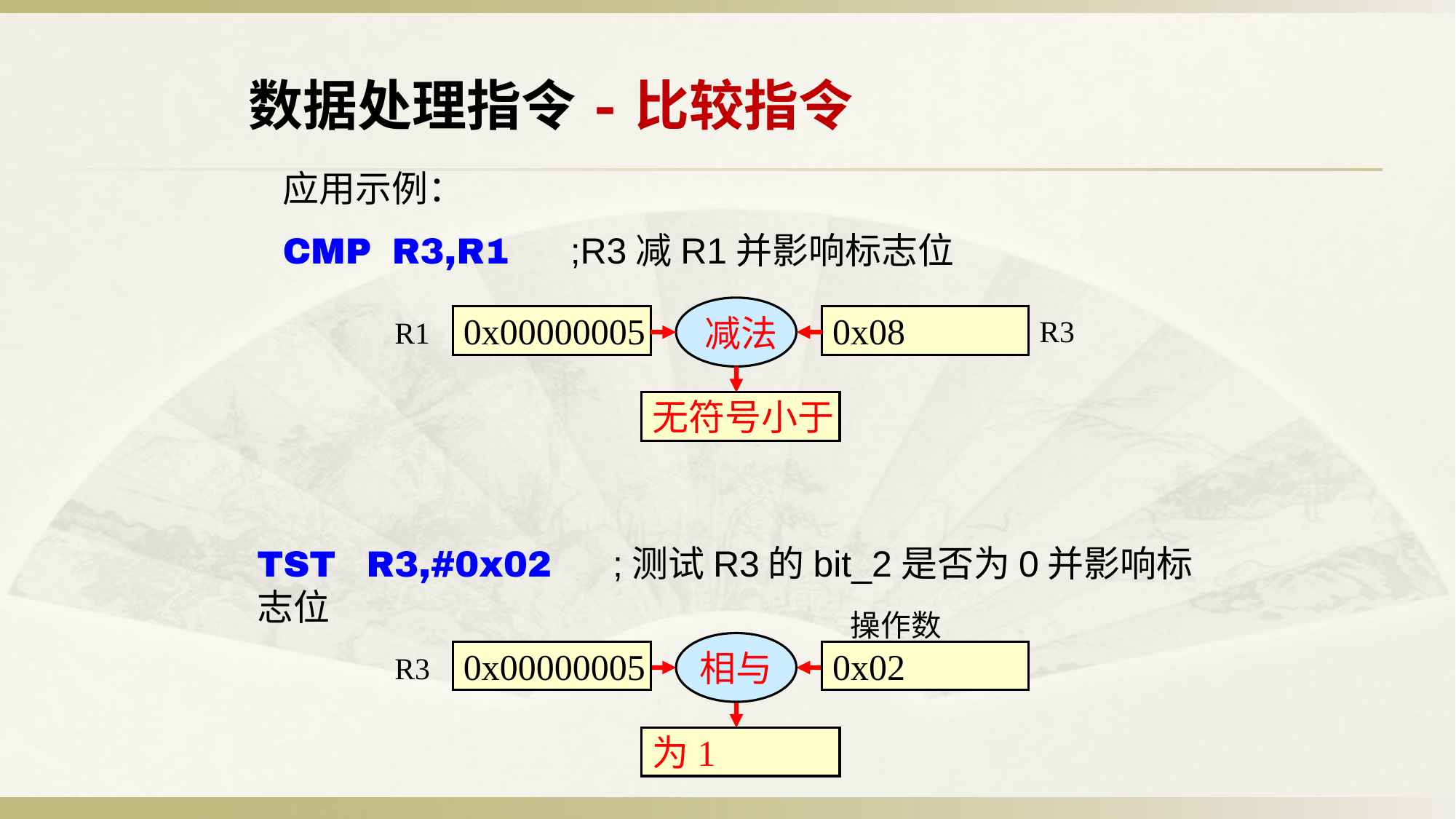

数据处理指令-比较指令

应用示例：
CMP	R3,R1     ;R3减R1并影响标志位

减法
R1
0x00000005
0x08

条件标志
R3

无符号小于
TST	R3,#0x02     ;测试R3的bit_2是否为0并影响标志位
操作数
相与
R3
0x00000005
0x02

条件标志

为1